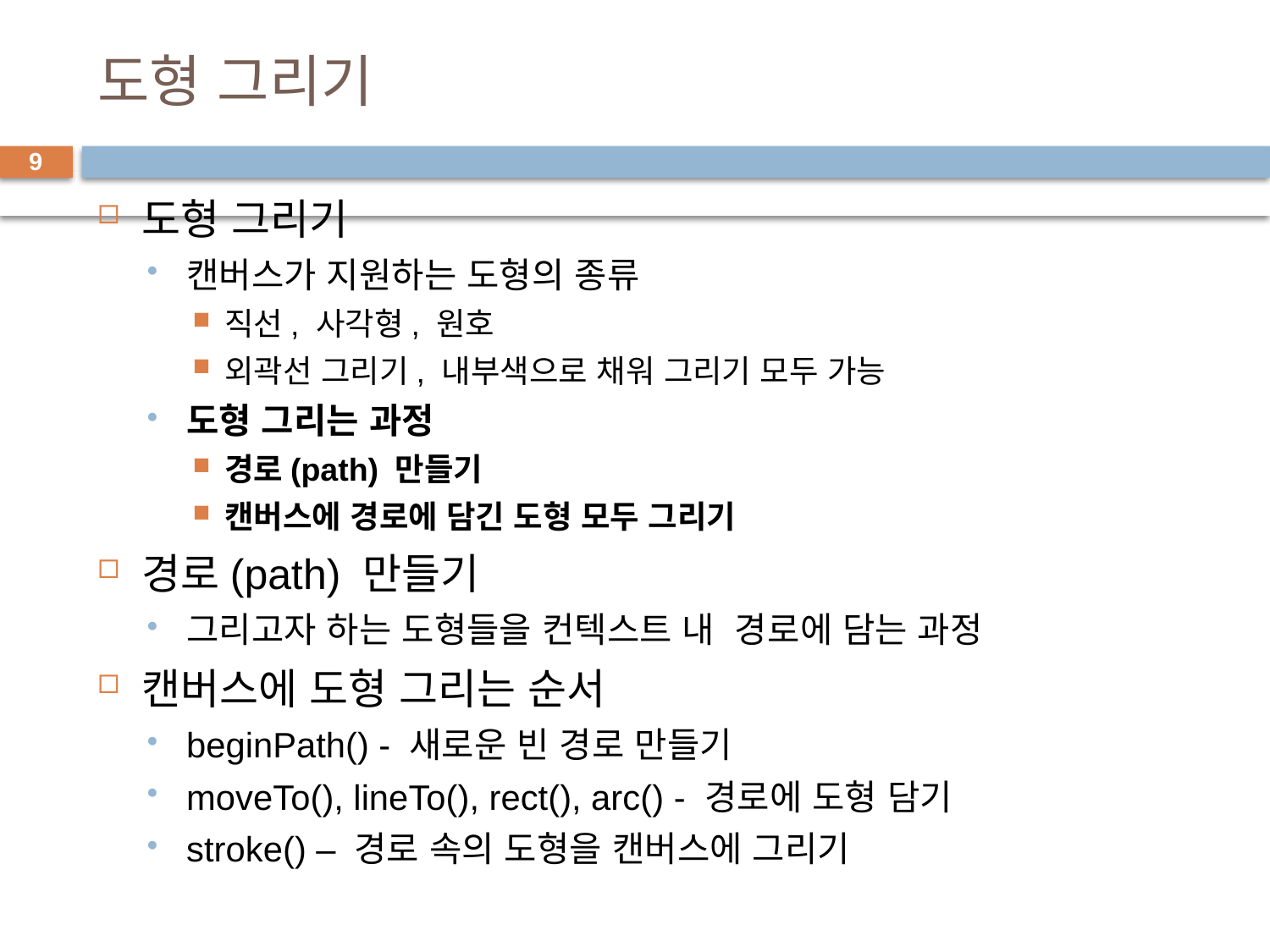

# 도형 그리기
9
도형 그리기
캔버스가 지원하는 도형의 종류
직선, 사각형, 원호
외곽선 그리기, 내부색으로 채워 그리기 모두 가능
도형 그리는 과정
경로(path) 만들기
캔버스에 경로에 담긴 도형 모두 그리기
경로(path) 만들기
그리고자 하는 도형들을 컨텍스트 내  경로에 담는 과정
캔버스에 도형 그리는 순서
beginPath() - 새로운 빈 경로 만들기
moveTo(), lineTo(), rect(), arc() - 경로에 도형 담기
stroke() – 경로 속의 도형을 캔버스에 그리기